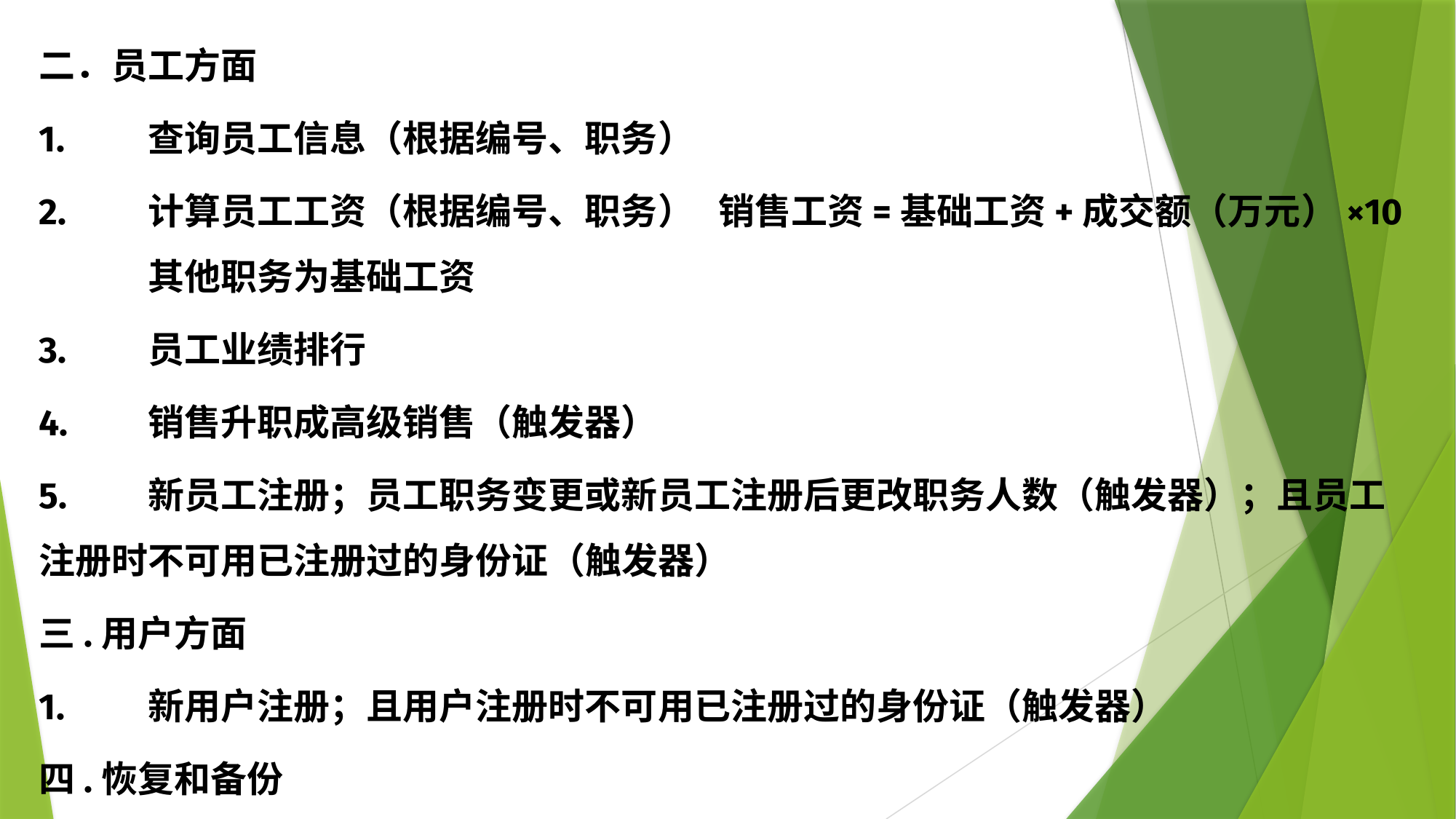

二．员工方面
1.	查询员工信息（根据编号、职务）
2.	计算员工工资（根据编号、职务）   销售工资=基础工资+成交额（万元）×10	其他职务为基础工资
3.	员工业绩排行
4.	销售升职成高级销售（触发器）
5.	新员工注册；员工职务变更或新员工注册后更改职务人数（触发器）；且员工注册时不可用已注册过的身份证（触发器）
三.用户方面
1.	新用户注册；且用户注册时不可用已注册过的身份证（触发器）
四.恢复和备份